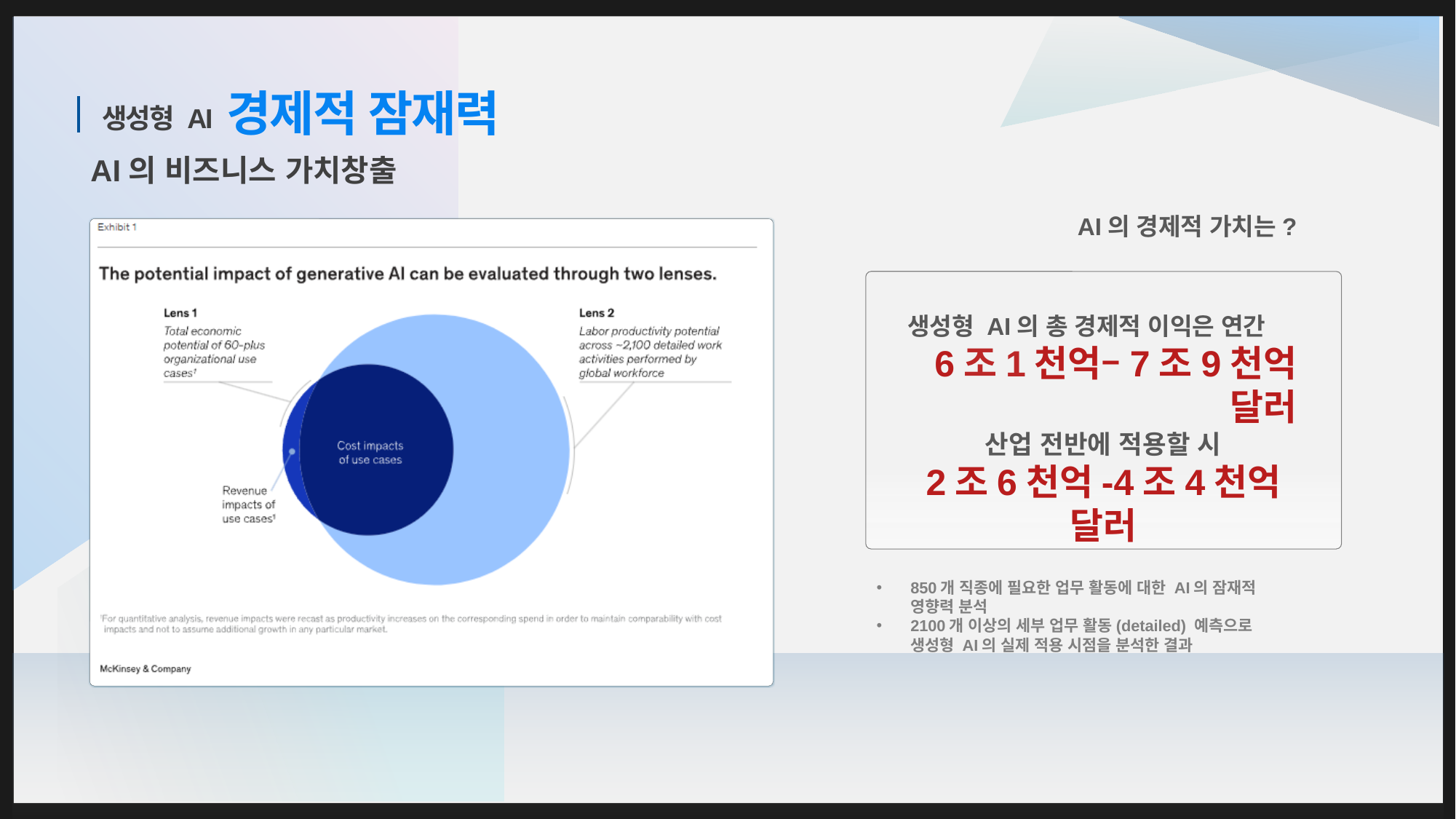

경제적 잠재력
# 생성형 AI
AI의 비즈니스 가치창출
AI의 경제적 가치는?

생성형 AI의 총 경제적 이익은 연간
6조1천억–7조9천억 달러
산업 전반에 적용할 시
2조6천억-4조4천억 달러
850개 직종에 필요한 업무 활동에 대한 AI의 잠재적 영향력 분석
2100개 이상의 세부 업무 활동(detailed) 예측으로 생성형 AI의 실제 적용 시점을 분석한 결과